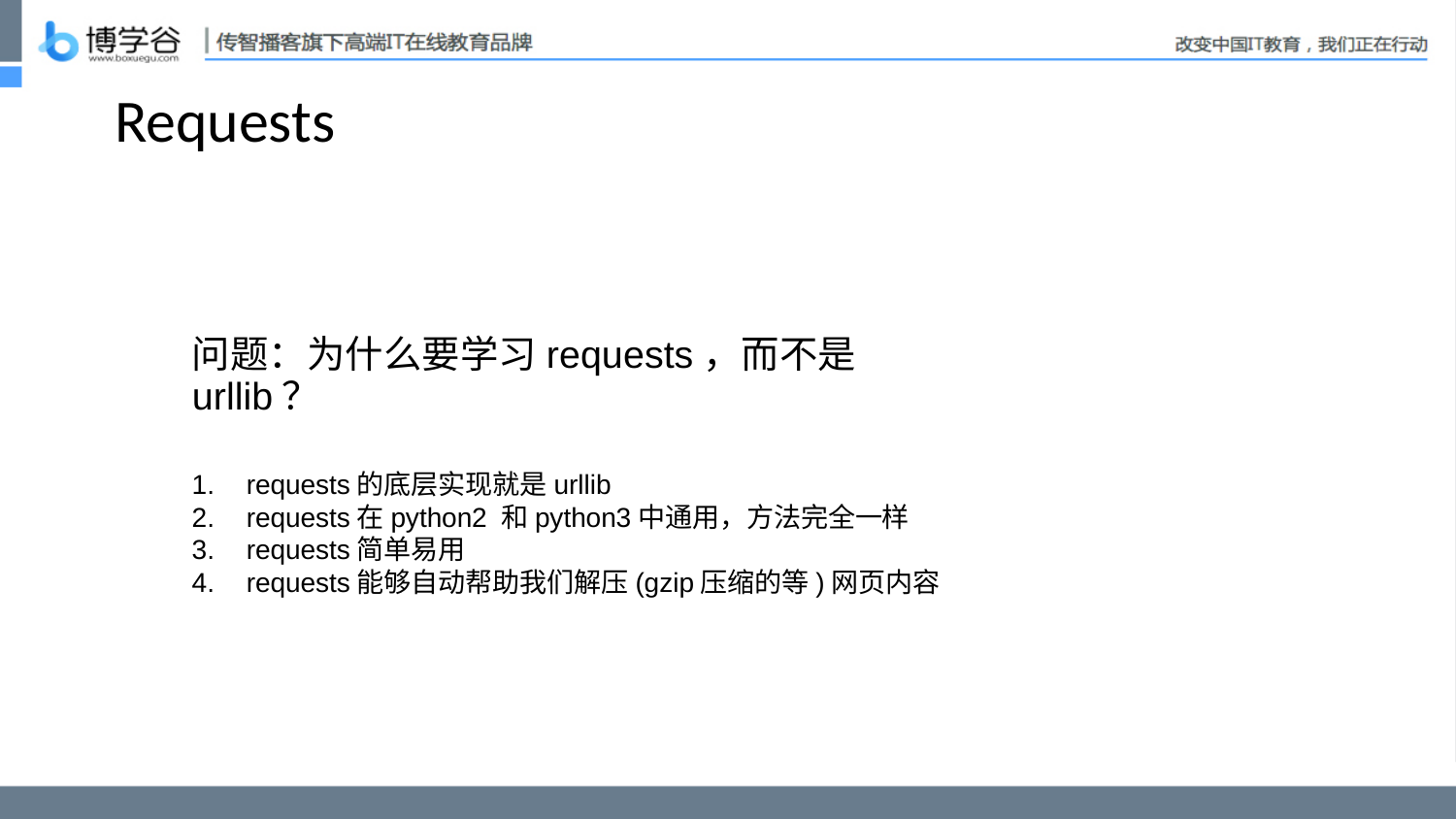

# Requests
问题：为什么要学习requests，而不是urllib？
requests的底层实现就是urllib
requests在python2 和python3中通用，方法完全一样
requests简单易用
requests能够自动帮助我们解压(gzip压缩的等)网页内容